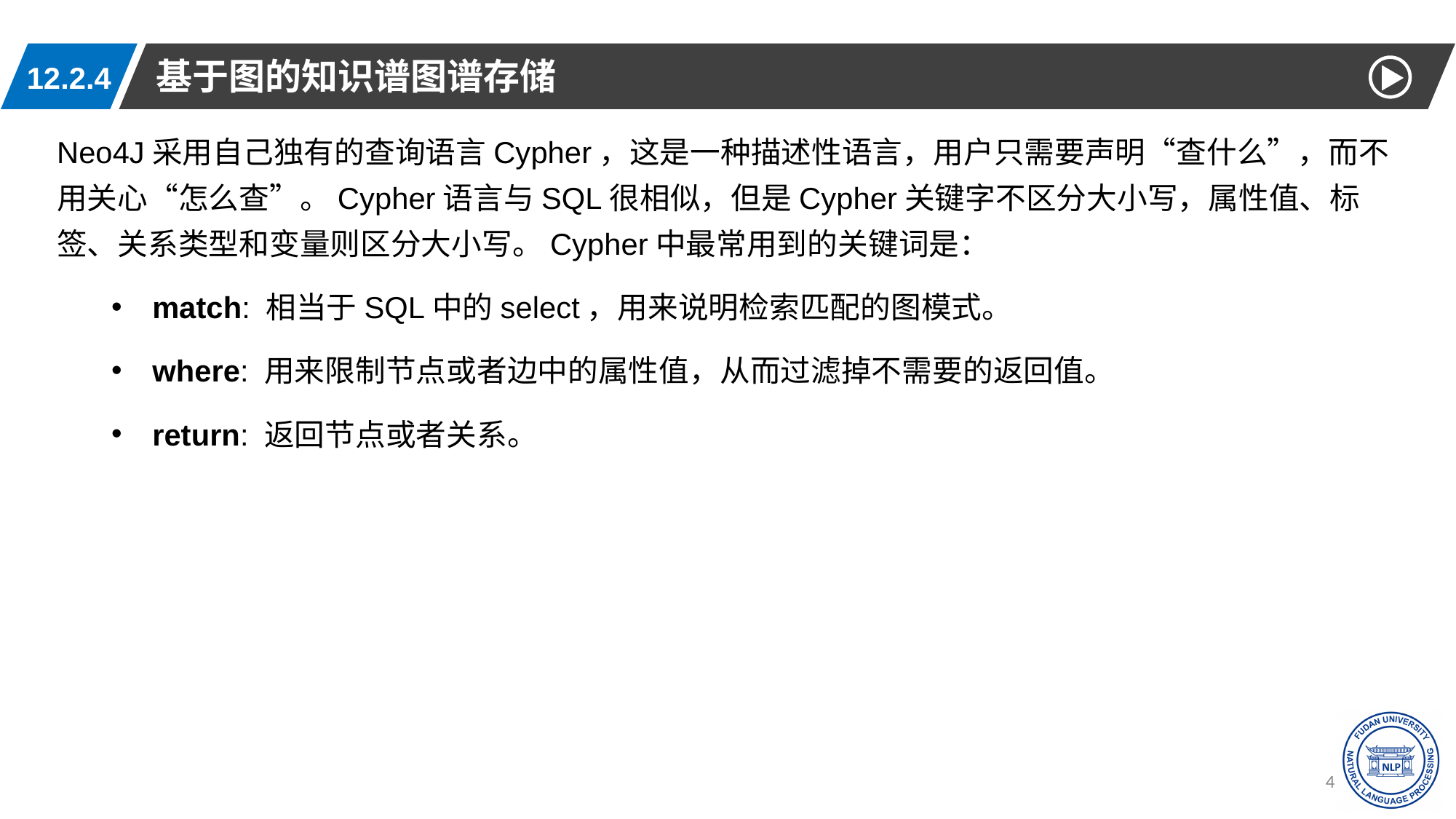

基于图的知识谱图谱存储
12.2.4

Neo4J采用自己独有的查询语言Cypher，这是一种描述性语言，用户只需要声明“查什么”，而不用关心“怎么查”。Cypher语言与SQL很相似，但是Cypher关键字不区分大小写，属性值、标签、关系类型和变量则区分大小写。Cypher中最常用到的关键词是：
match: 相当于SQL中的select，用来说明检索匹配的图模式。
where: 用来限制节点或者边中的属性值，从而过滤掉不需要的返回值。
return: 返回节点或者关系。

42